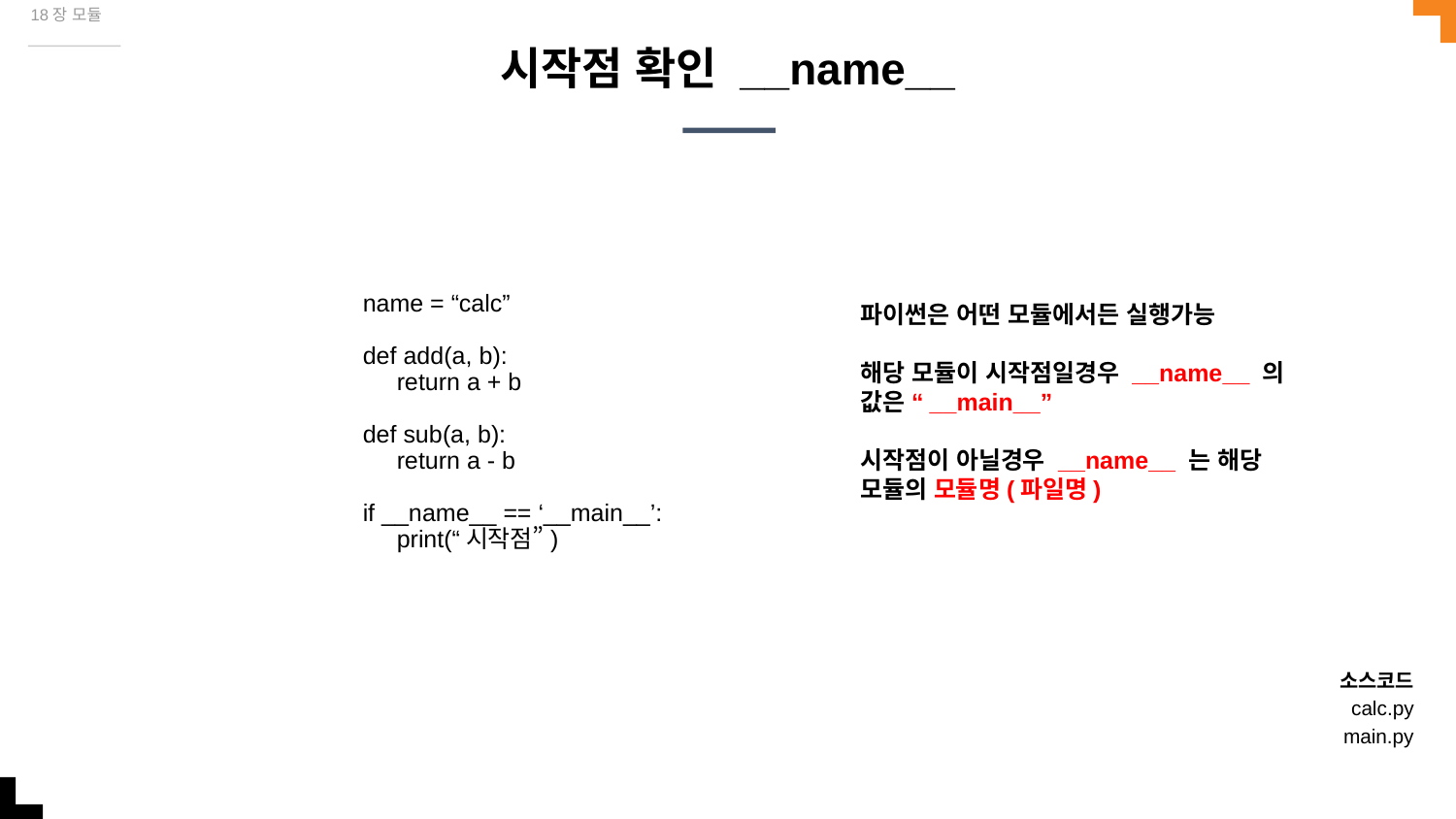

18장 모듈
# 시작점 확인 __name__
name = “calc”

def add(a, b):
     return a + b

def sub(a, b):
     return a - b

if __name__ == ‘__main__’:
     print(“시작점”)

파이썬은 어떤 모듈에서든 실행가능

해당 모듈이 시작점일경우 __name__ 의 값은 “__main__”

시작점이 아닐경우 __name__ 는 해당 모듈의 모듈명(파일명)

소스코드
calc.py
main.py